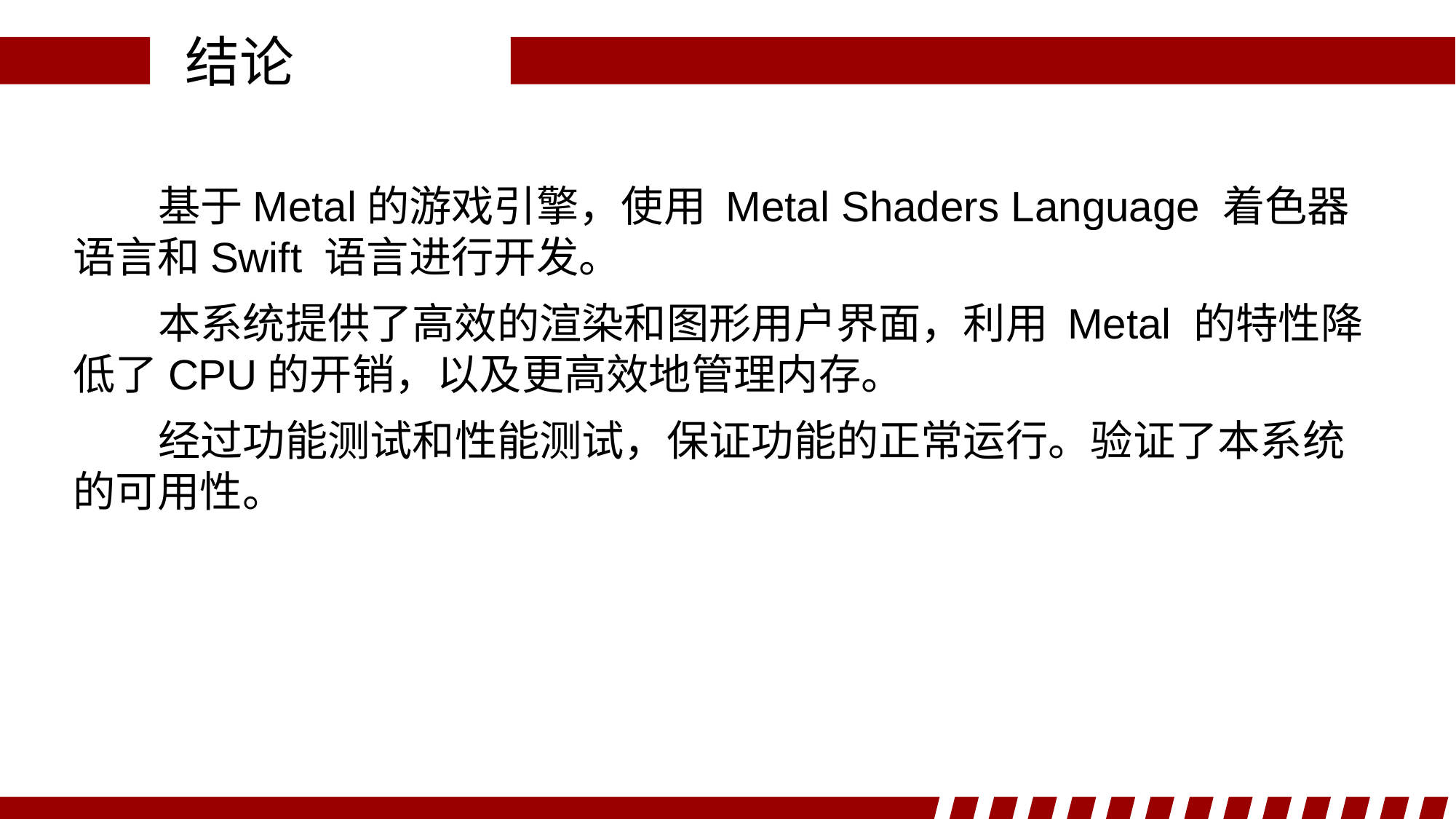

结论

基于Metal的游戏引擎，使用 Metal Shaders Language 着色器语言和Swift 语言进行开发。
本系统提供了高效的渲染和图形用户界面，利用 Metal 的特性降低了CPU的开销，以及更高效地管理内存。
经过功能测试和性能测试，保证功能的正常运行。验证了本系统的可用性。